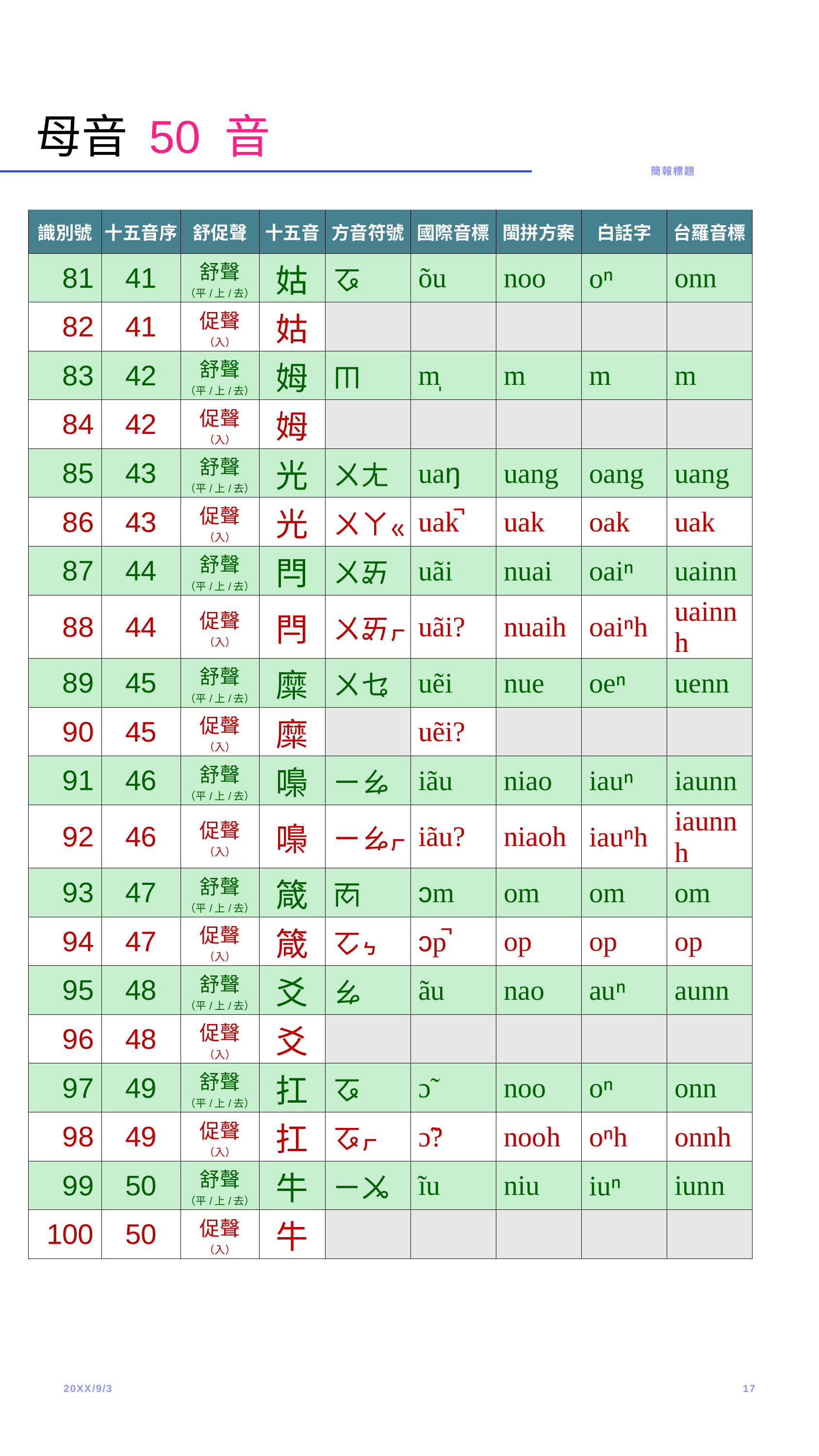

# 母音 50 音
簡報標題
| 識別號 | 十五音序 | 舒促聲 | 十五音 | 方音符號 | 國際音標 | 閩拼方案 | 白話字 | 台羅音標 |
| --- | --- | --- | --- | --- | --- | --- | --- | --- |
| 81 | 41 | 舒聲 （平/上/去） | 姑 | ㆧ | õu | noo | oⁿ | onn |
| 82 | 41 | 促聲 （入） | 姑 |  |  |  |  |  |
| 83 | 42 | 舒聲 （平/上/去） | 姆 | ㆬ | m̩ | m | m | m |
| 84 | 42 | 促聲 （入） | 姆 |  |  |  |  |  |
| 85 | 43 | 舒聲 （平/上/去） | 光 | ㄨㄤ | uaŋ | uang | oang | uang |
| 86 | 43 | 促聲 （入） | 光 | ㄨㄚㆻ | uak̚ | uak | oak | uak |
| 87 | 44 | 舒聲 （平/上/去） | 閂 | ㄨㆮ | uãi | nuai | oaiⁿ | uainn |
| 88 | 44 | 促聲 （入） | 閂 | ㄨㆮㆷ | uãi? | nuaih | oaiⁿh | uainnh |
| 89 | 45 | 舒聲 （平/上/去） | 糜 | ㄨㆥ | uẽi | nue | oeⁿ | uenn |
| 90 | 45 | 促聲 （入） | 糜 |  | uẽi? |  |  |  |
| 91 | 46 | 舒聲 （平/上/去） | 嘄 | ㄧㆯ | iãu | niao | iauⁿ | iaunn |
| 92 | 46 | 促聲 （入） | 嘄 | ㄧㆯㆷ | iãu? | niaoh | iauⁿh | iaunnh |
| 93 | 47 | 舒聲 （平/上/去） | 箴 | ㆱ | ɔm | om | om | om |
| 94 | 47 | 促聲 （入） | 箴 | ㆦㆴ | ɔp̚ | op | op | op |
| 95 | 48 | 舒聲 （平/上/去） | 爻 | ㆯ | ãu | nao | auⁿ | aunn |
| 96 | 48 | 促聲 （入） | 爻 |  |  |  |  |  |
| 97 | 49 | 舒聲 （平/上/去） | 扛 | ㆧ | ɔ̃ | noo | oⁿ | onn |
| 98 | 49 | 促聲 （入） | 扛 | ㆧㆷ | ɔ̃? | nooh | oⁿh | onnh |
| 99 | 50 | 舒聲 （平/上/去） | 牛 | ㄧㆫ | ĩu | niu | iuⁿ | iunn |
| 100 | 50 | 促聲 （入） | 牛 |  |  |  |  |  |
20XX/9/3
17